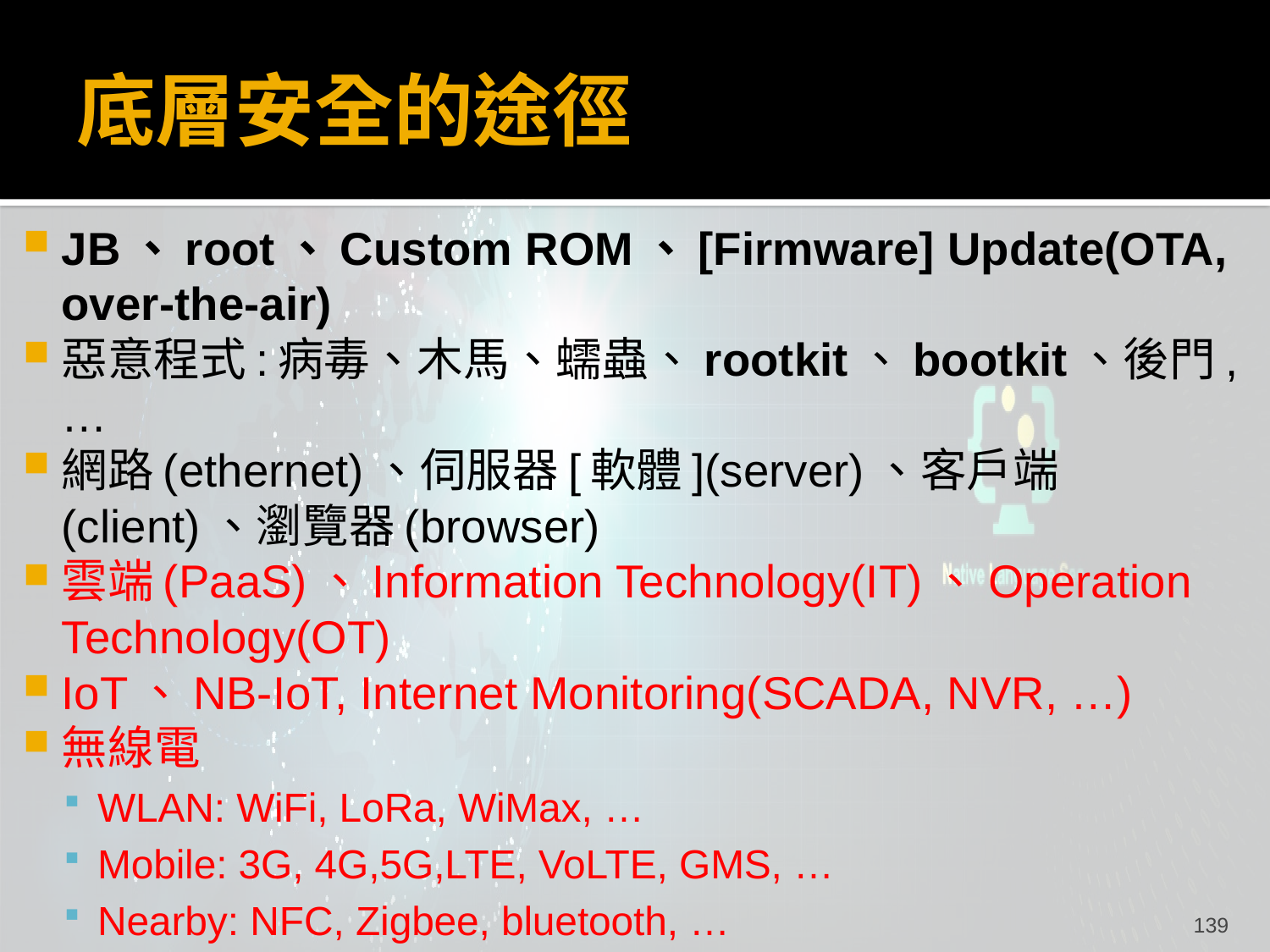

# 底層安全的途徑
JB、root、Custom ROM、[Firmware] Update(OTA, over-the-air)
惡意程式:病毒、木馬、蠕蟲、rootkit、bootkit、後門, …
網路(ethernet)、伺服器[軟體](server)、客戶端(client)、瀏覽器(browser)
雲端(PaaS)、Information Technology(IT)、Operation Technology(OT)
IoT、NB-IoT, Internet Monitoring(SCADA, NVR, …)
無線電
WLAN: WiFi, LoRa, WiMax, …
Mobile: 3G, 4G,5G,LTE, VoLTE, GMS, …
Nearby: NFC, Zigbee, bluetooth, …
139